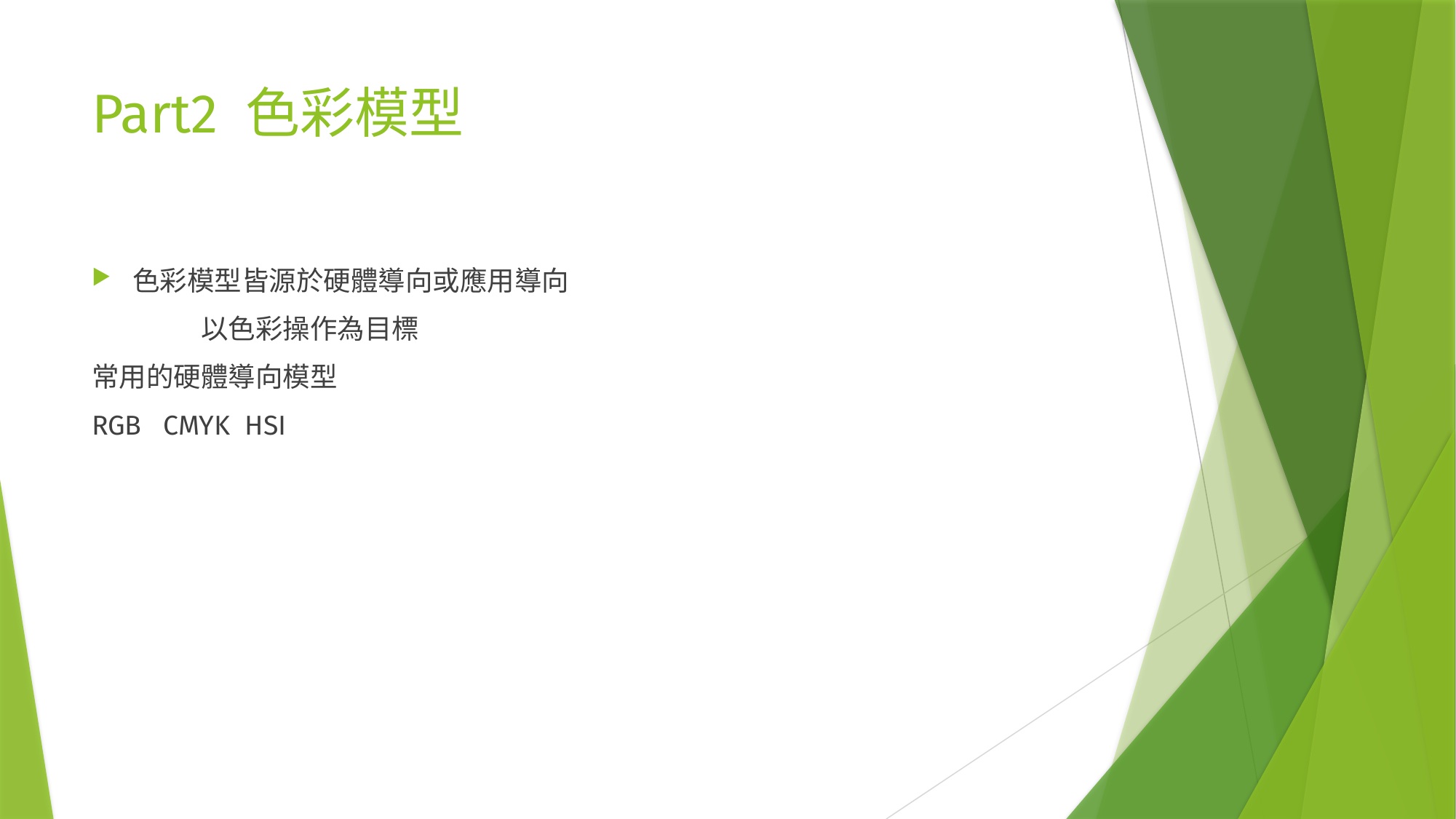

# Part2 色彩模型
色彩模型皆源於硬體導向或應用導向
	以色彩操作為目標
常用的硬體導向模型
RGB   CMYK  HSI